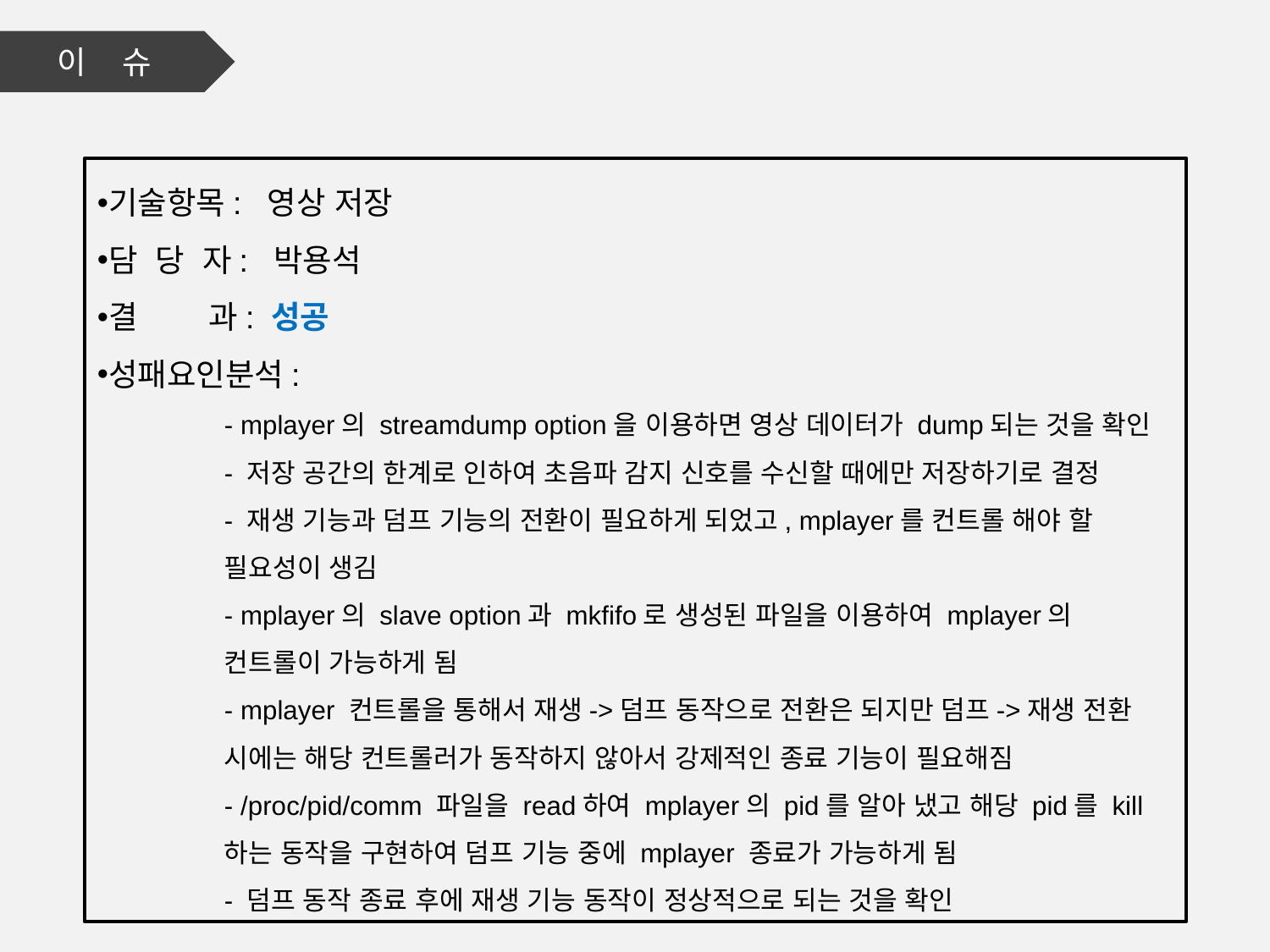

이    슈
기술항목:  영상 저장
담  당  자:  박용석
결        과: 성공
성패요인분석:
- mplayer의 streamdump option을 이용하면 영상 데이터가 dump되는 것을 확인
- 저장 공간의 한계로 인하여 초음파 감지 신호를 수신할 때에만 저장하기로 결정
- 재생 기능과 덤프 기능의 전환이 필요하게 되었고, mplayer를 컨트롤 해야 할 필요성이 생김
- mplayer의 slave option과 mkfifo로 생성된 파일을 이용하여 mplayer의 컨트롤이 가능하게 됨
- mplayer 컨트롤을 통해서 재생->덤프 동작으로 전환은 되지만 덤프->재생 전환 시에는 해당 컨트롤러가 동작하지 않아서 강제적인 종료 기능이 필요해짐
- /proc/pid/comm 파일을 read하여 mplayer의 pid를 알아 냈고 해당 pid를 kill 하는 동작을 구현하여 덤프 기능 중에 mplayer 종료가 가능하게 됨
- 덤프 동작 종료 후에 재생 기능 동작이 정상적으로 되는 것을 확인